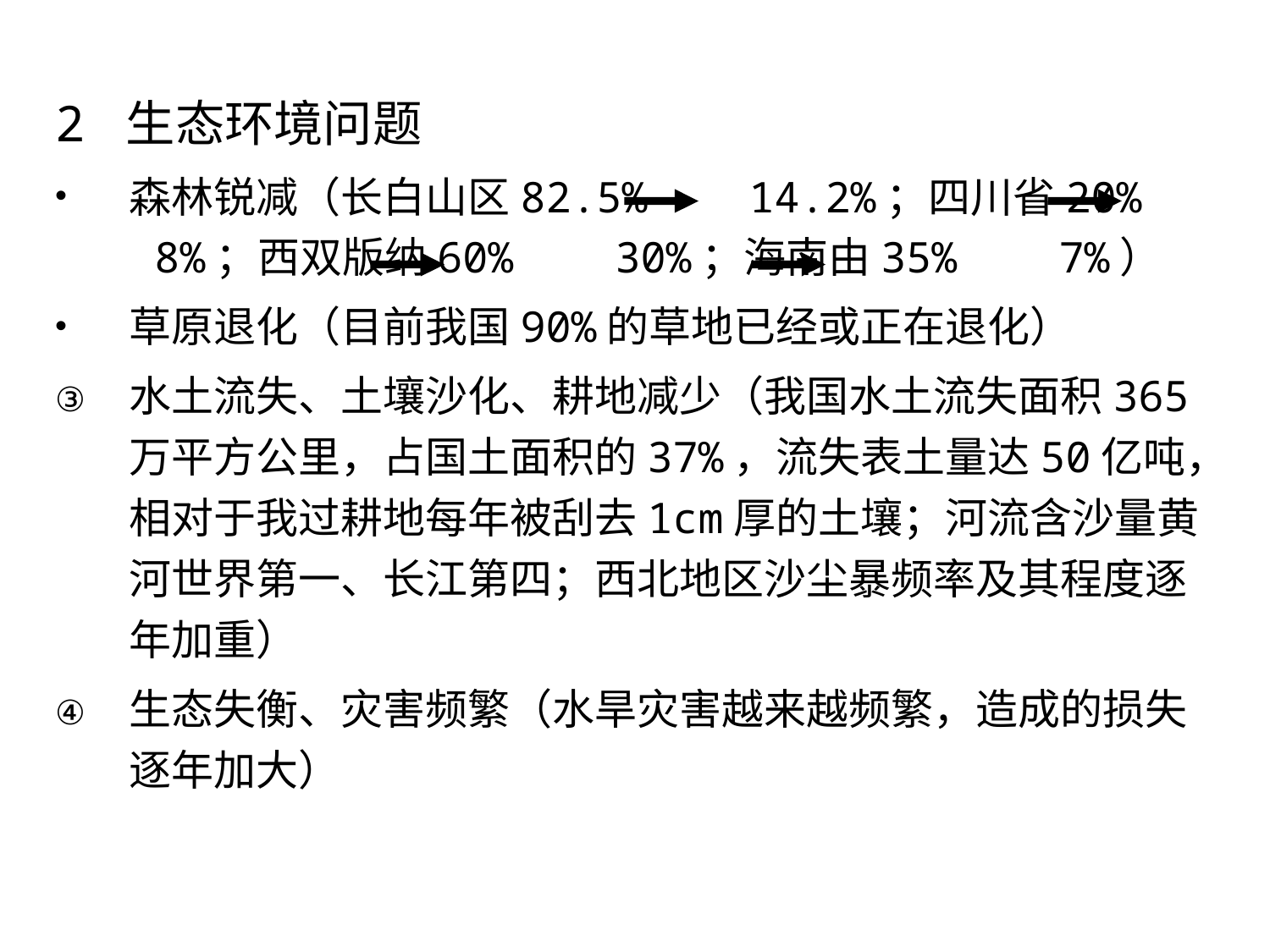

2 生态环境问题
森林锐减（长白山区82.5%    14.2%；四川省20%    8%；西双版纳60%    30%；海南由35%    7%）
草原退化（目前我国90%的草地已经或正在退化）
水土流失、土壤沙化、耕地减少（我国水土流失面积365万平方公里，占国土面积的37%，流失表土量达50亿吨，相对于我过耕地每年被刮去1cm厚的土壤；河流含沙量黄河世界第一、长江第四；西北地区沙尘暴频率及其程度逐年加重）
生态失衡、灾害频繁（水旱灾害越来越频繁，造成的损失逐年加大）